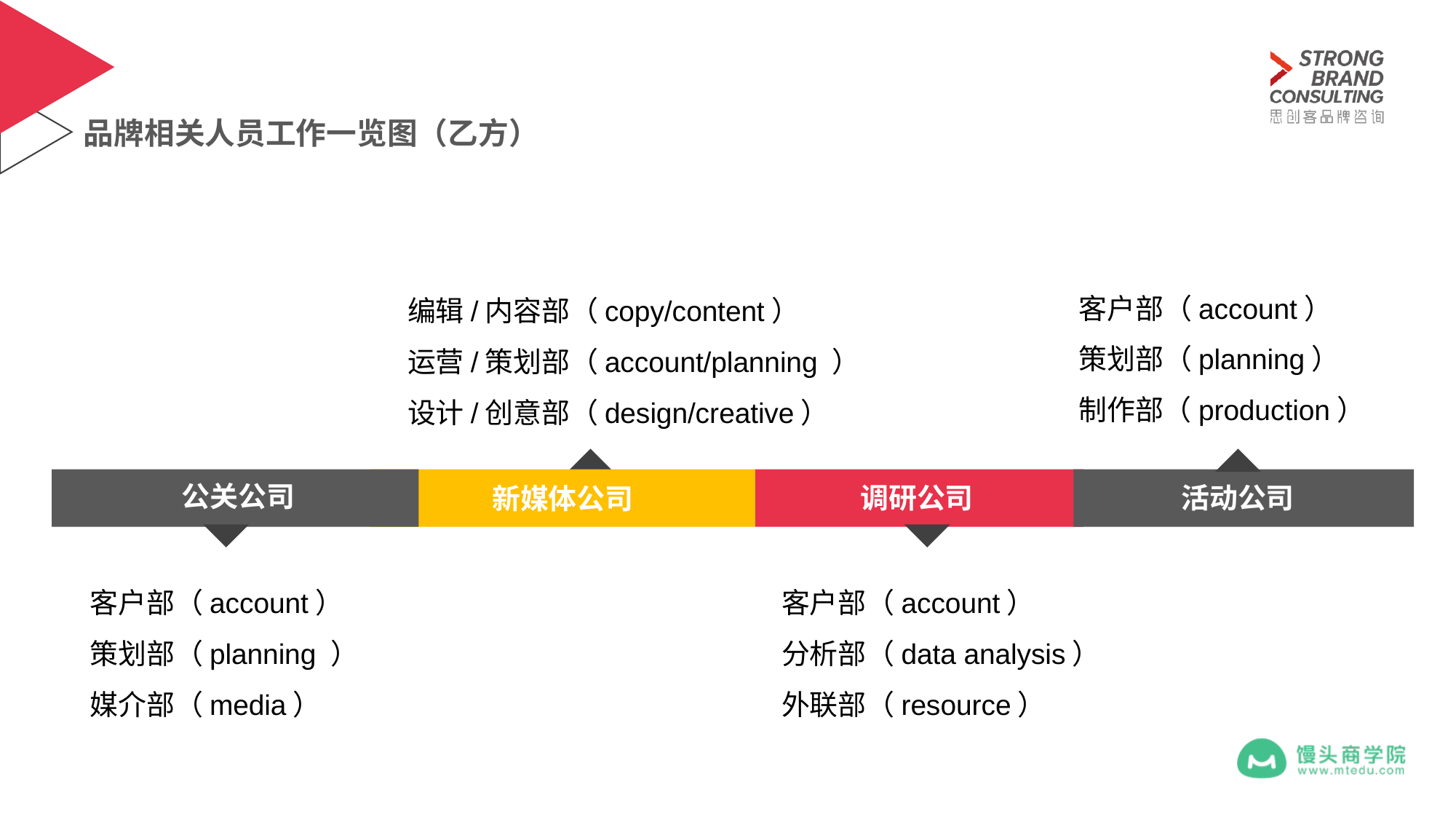

品牌相关人员工作一览图（乙方）
客户部（account）
策划部（planning）
制作部（production）
编辑/内容部（copy/content）
运营/策划部（account/planning ）
设计/创意部（design/creative）

新媒体公司

公关公司
调研公司
活动公司

客户部（account）
策划部（planning ）
媒介部（media）

客户部（account）
分析部（data analysis）
外联部（resource）